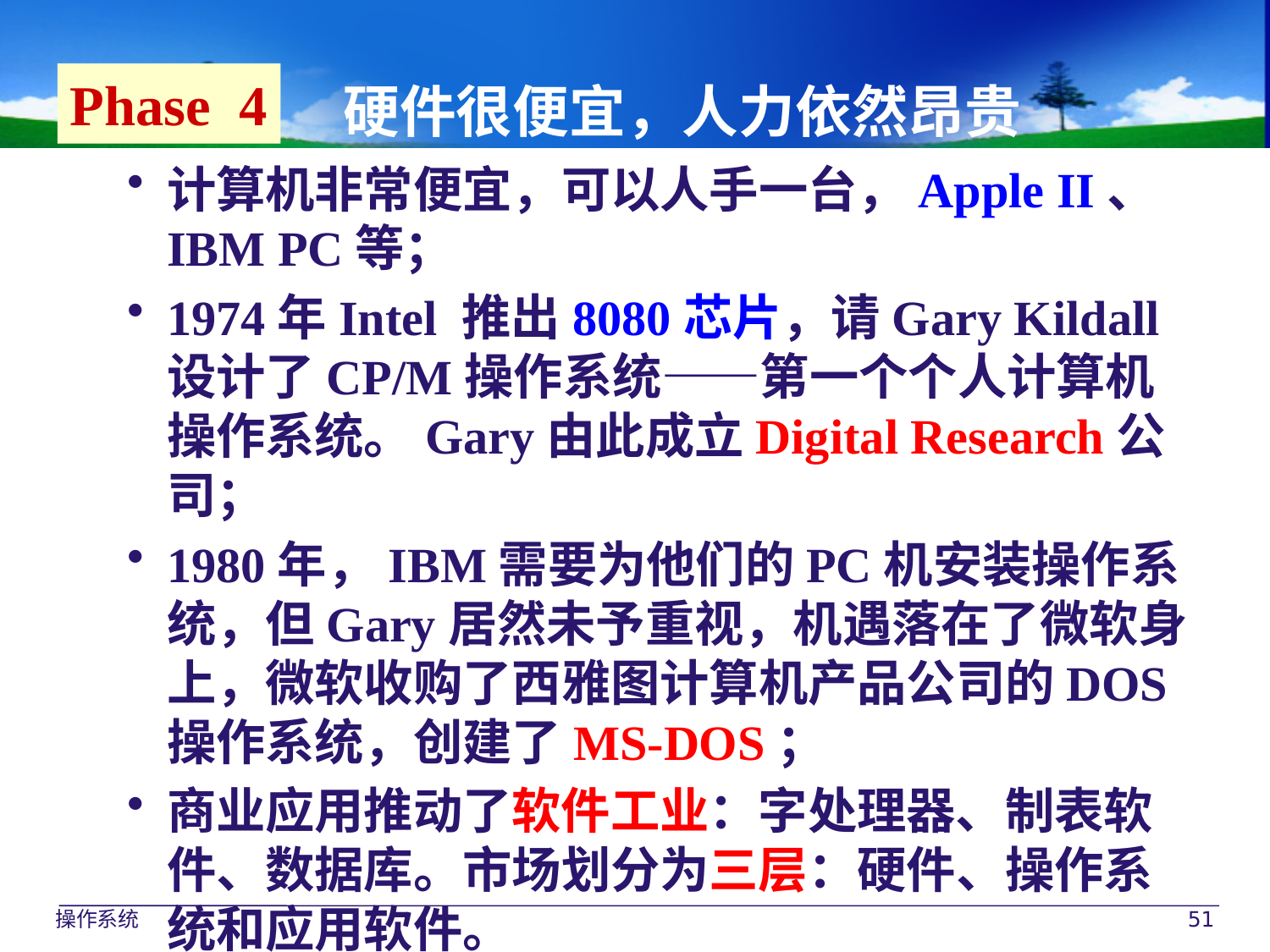

Phase  4

硬件很便宜，人力依然昂贵
计算机非常便宜，可以人手一台，Apple II、
IBM PC等；
1974年Intel 推出8080芯片，请Gary Kildall设计了CP/M操作系统——第一个个人计算机操作系统。Gary由此成立Digital Research公司；
1980年，IBM需要为他们的PC机安装操作系统，但Gary居然未予重视，机遇落在了微软身上，微软收购了西雅图计算机产品公司的DOS操作系统，创建了MS-DOS；
商业应用推动了软件工业：字处理器、制表软件、数据库。市场划分为三层：硬件、操作系统和应用软件。
操作系统
51